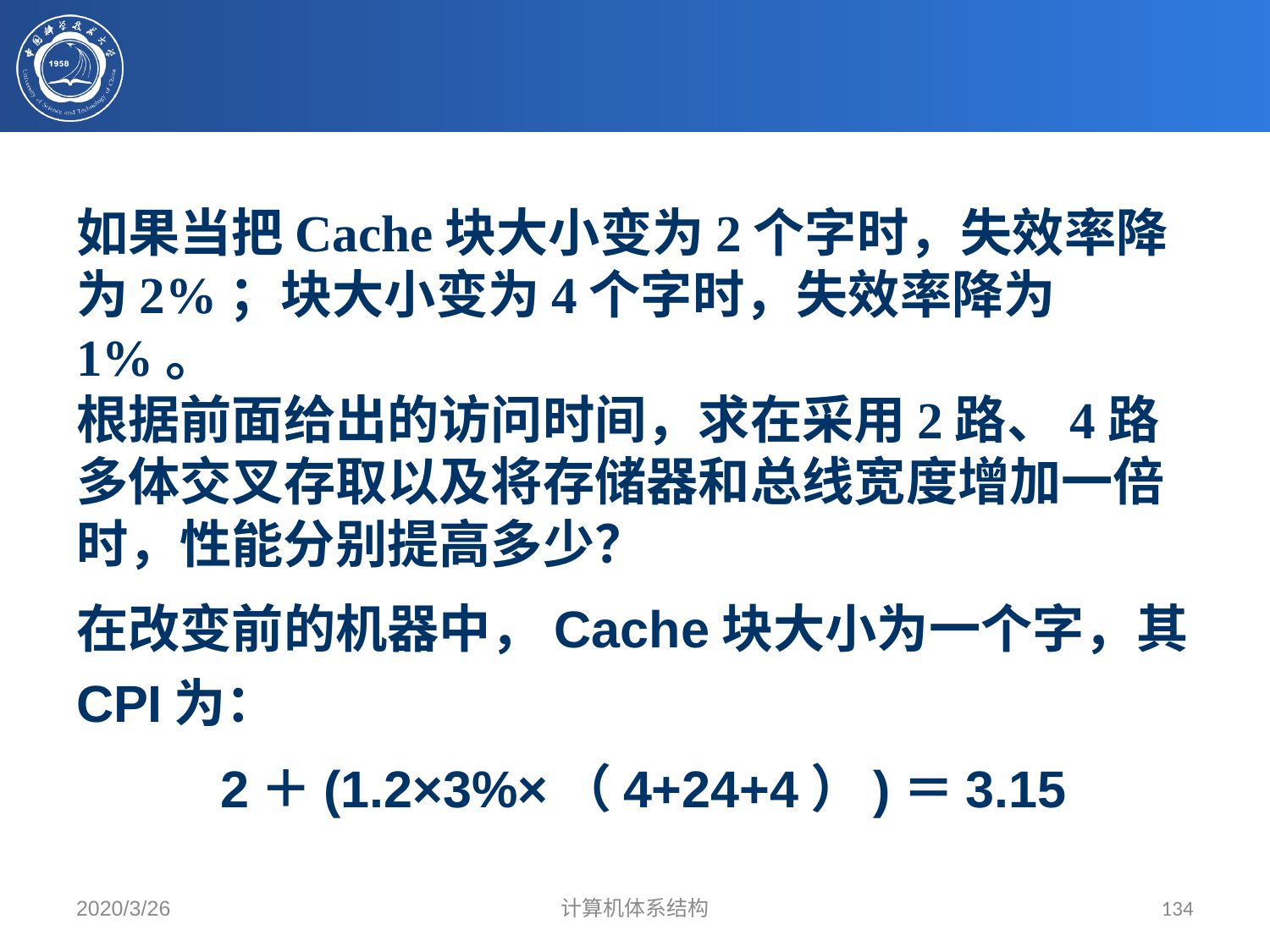

#
如果当把Cache块大小变为2个字时，失效率降为2%；块大小变为4个字时，失效率降为1%。
根据前面给出的访问时间，求在采用2路、4路多体交叉存取以及将存储器和总线宽度增加一倍时，性能分别提高多少？
在改变前的机器中，Cache块大小为一个字，其CPI为：
          2＋(1.2×3%×（4+24+4）)＝3.15

2020/3/26
计算机体系结构
134